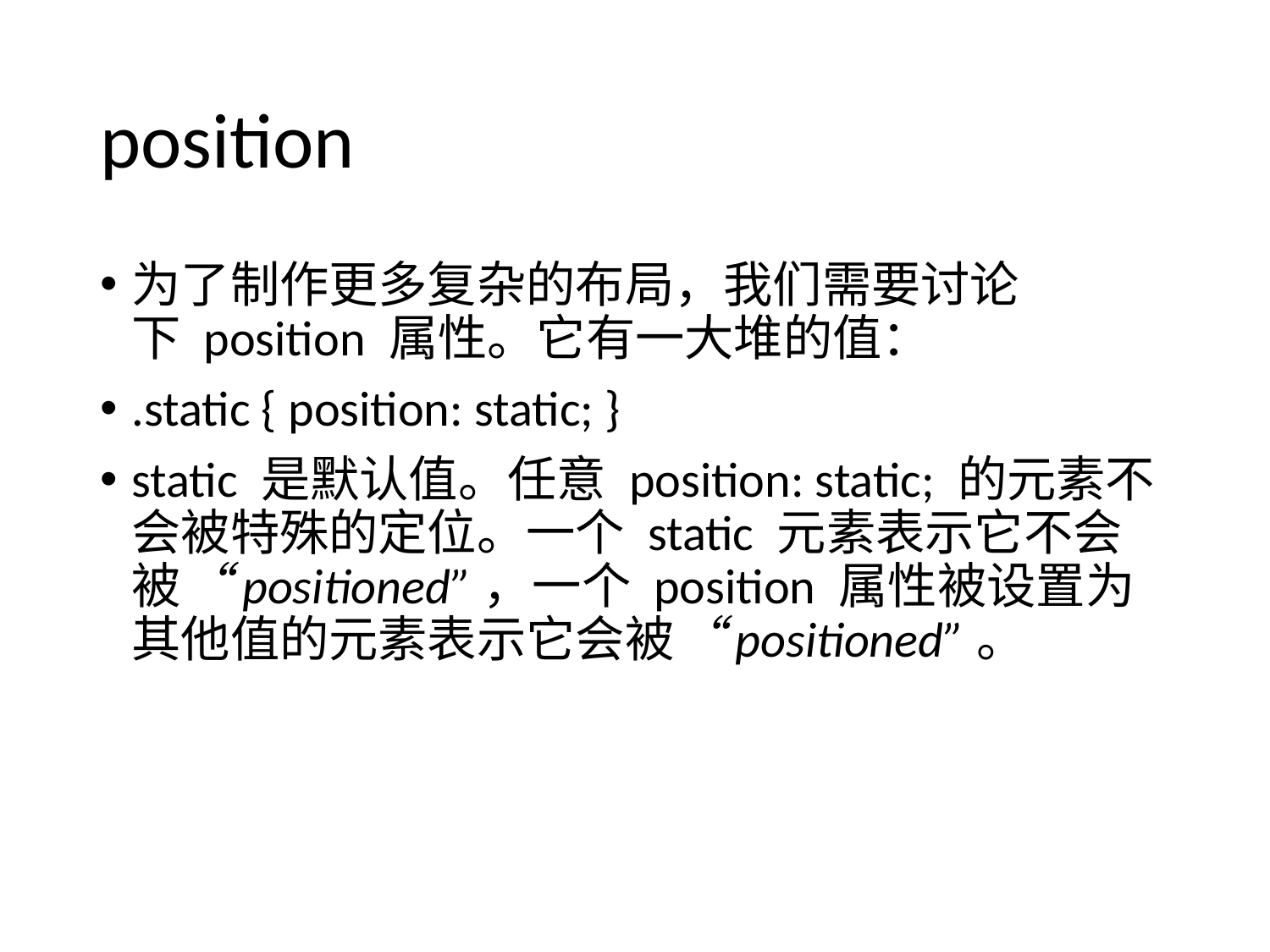

# position
为了制作更多复杂的布局，我们需要讨论下 position 属性。它有一大堆的值：
.static { position: static; }
static 是默认值。任意 position: static; 的元素不会被特殊的定位。一个 static 元素表示它不会被“positioned”，一个 position 属性被设置为其他值的元素表示它会被“positioned”。